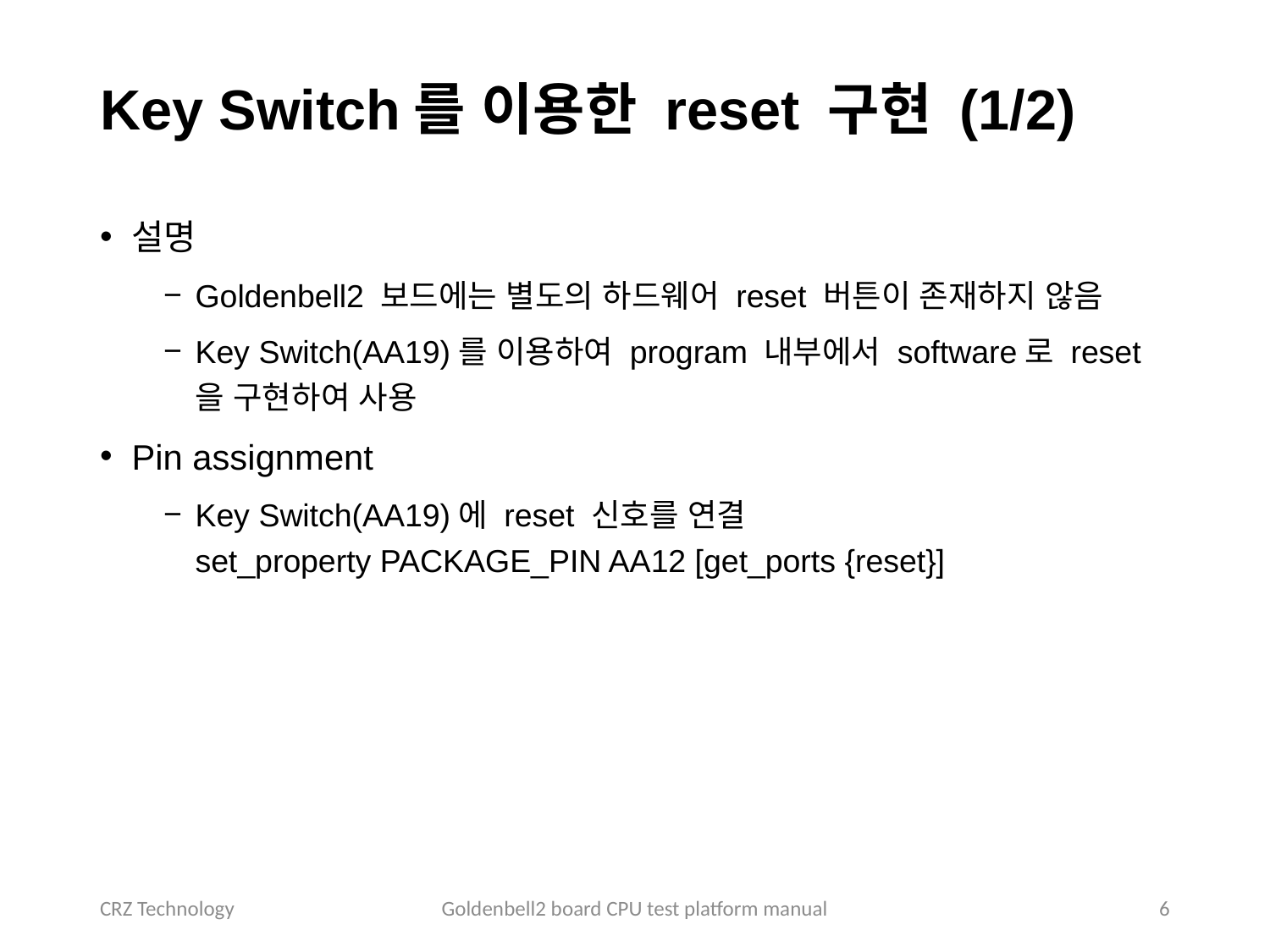

# Key Switch를 이용한 reset 구현 (1/2)
설명
Goldenbell2 보드에는 별도의 하드웨어 reset 버튼이 존재하지 않음
Key Switch(AA19)를 이용하여 program 내부에서 software로 reset을 구현하여 사용
Pin assignment
Key Switch(AA19)에 reset 신호를 연결
set_property PACKAGE_PIN AA12 [get_ports {reset}]

CRZ Technology
Goldenbell2 board CPU test platform manual
6